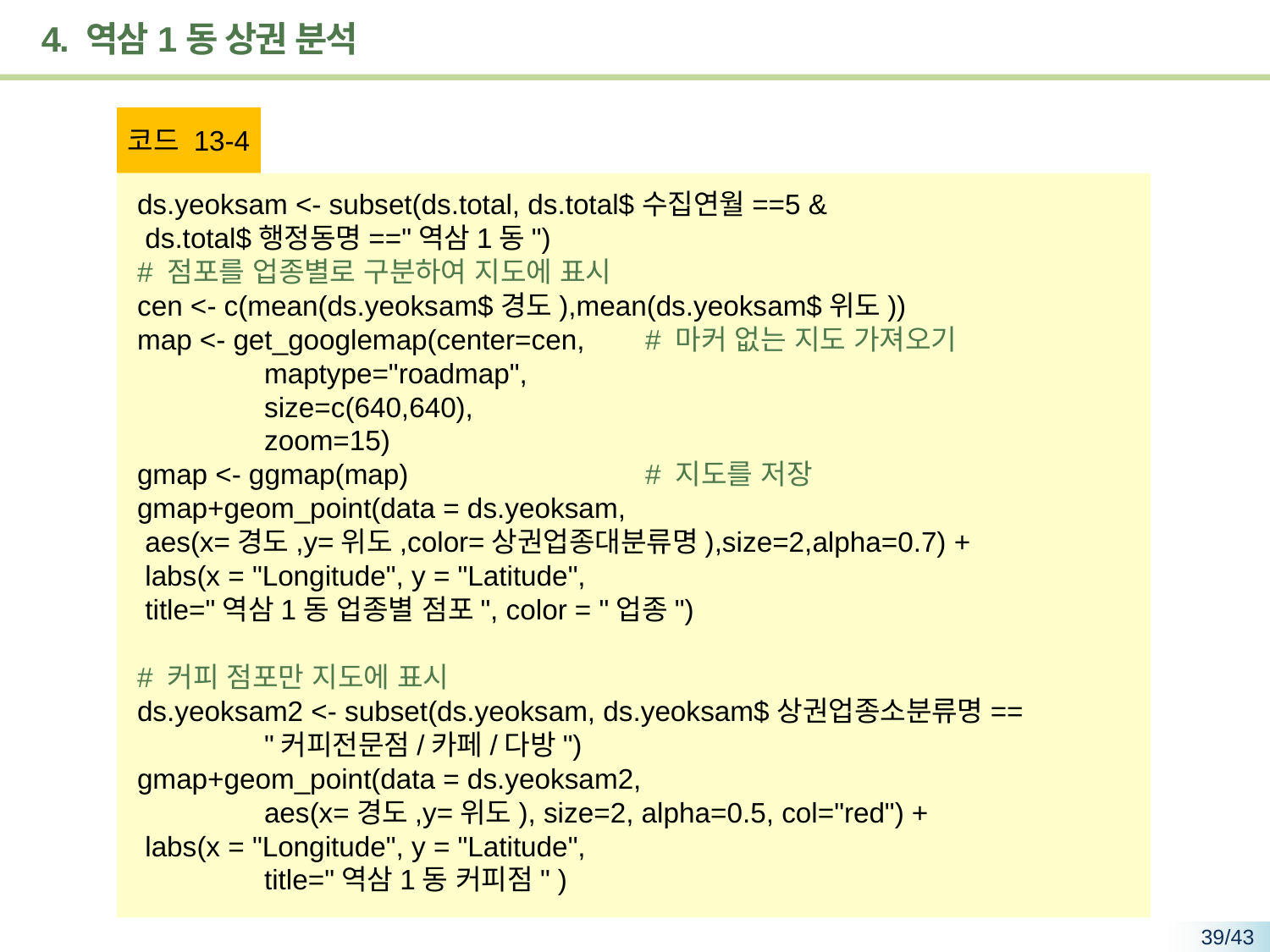

# 4. 역삼1동 상권 분석

코드 13-4

ds.yeoksam <- subset(ds.total, ds.total$수집연월==5 &
 ds.total$행정동명=="역삼1동")
# 점포를 업종별로 구분하여 지도에 표시
cen <- c(mean(ds.yeoksam$경도),mean(ds.yeoksam$위도))
map <- get_googlemap(center=cen, 	# 마커 없는 지도 가져오기
 	maptype="roadmap",
 	size=c(640,640),
 	zoom=15)
gmap <- ggmap(map) 		# 지도를 저장
gmap+geom_point(data = ds.yeoksam,
 aes(x=경도,y=위도,color=상권업종대분류명),size=2,alpha=0.7) +
 labs(x = "Longitude", y = "Latitude",
 title="역삼1동 업종별 점포", color = "업종")

# 커피 점포만 지도에 표시
ds.yeoksam2 <- subset(ds.yeoksam, ds.yeoksam$상권업종소분류명==
 	"커피전문점/카페/다방")
gmap+geom_point(data = ds.yeoksam2,
 	aes(x=경도,y=위도), size=2, alpha=0.5, col="red") +
 labs(x = "Longitude", y = "Latitude",
 	title="역삼1동 커피점" )